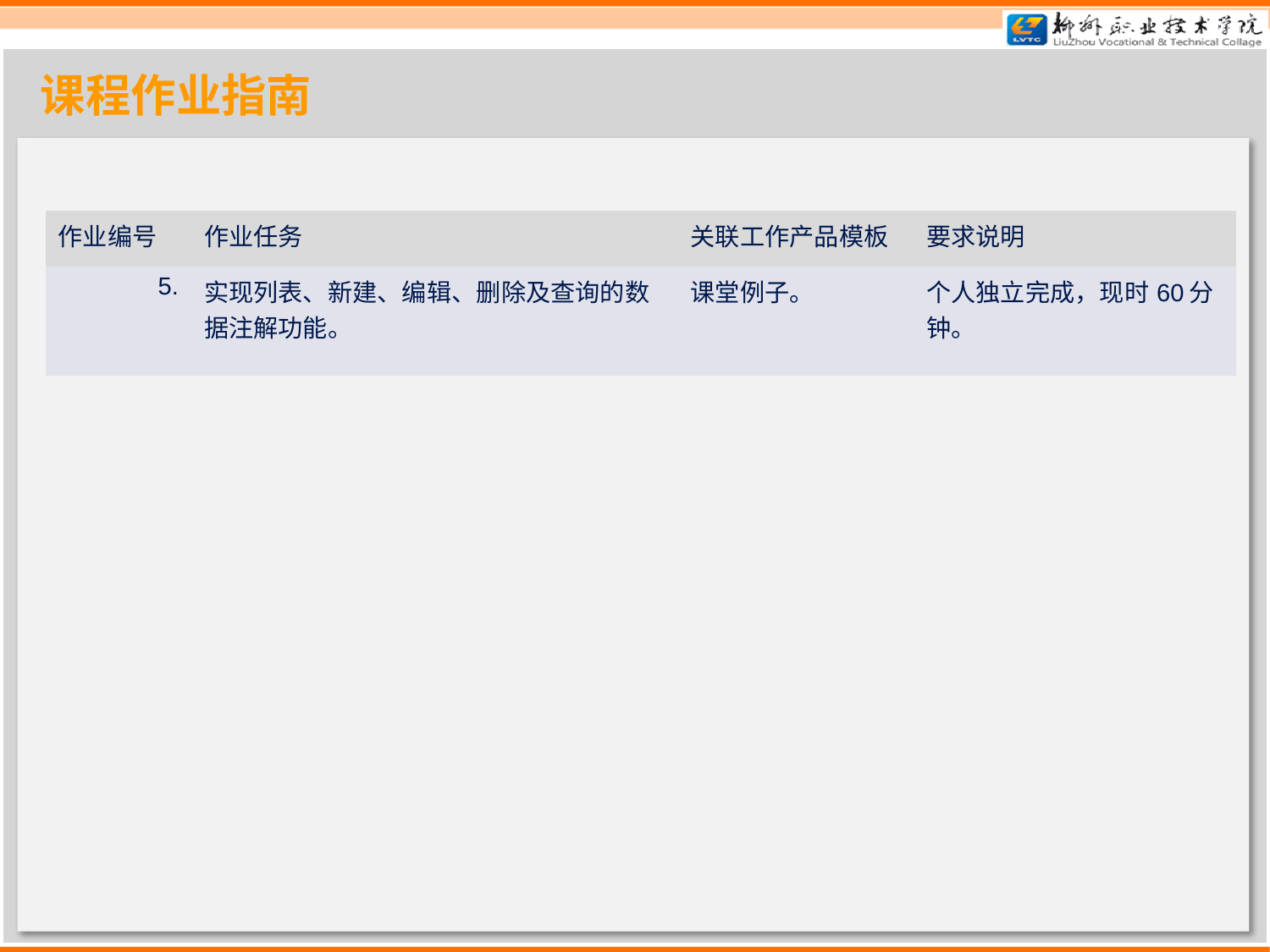

课程作业指南
| 作业编号 | 作业任务 | 关联工作产品模板 | 要求说明 |
| --- | --- | --- | --- |
| 5. | 实现列表、新建、编辑、删除及查询的数据注解功能。 | 课堂例子。 | 个人独立完成，现时60分钟。 |